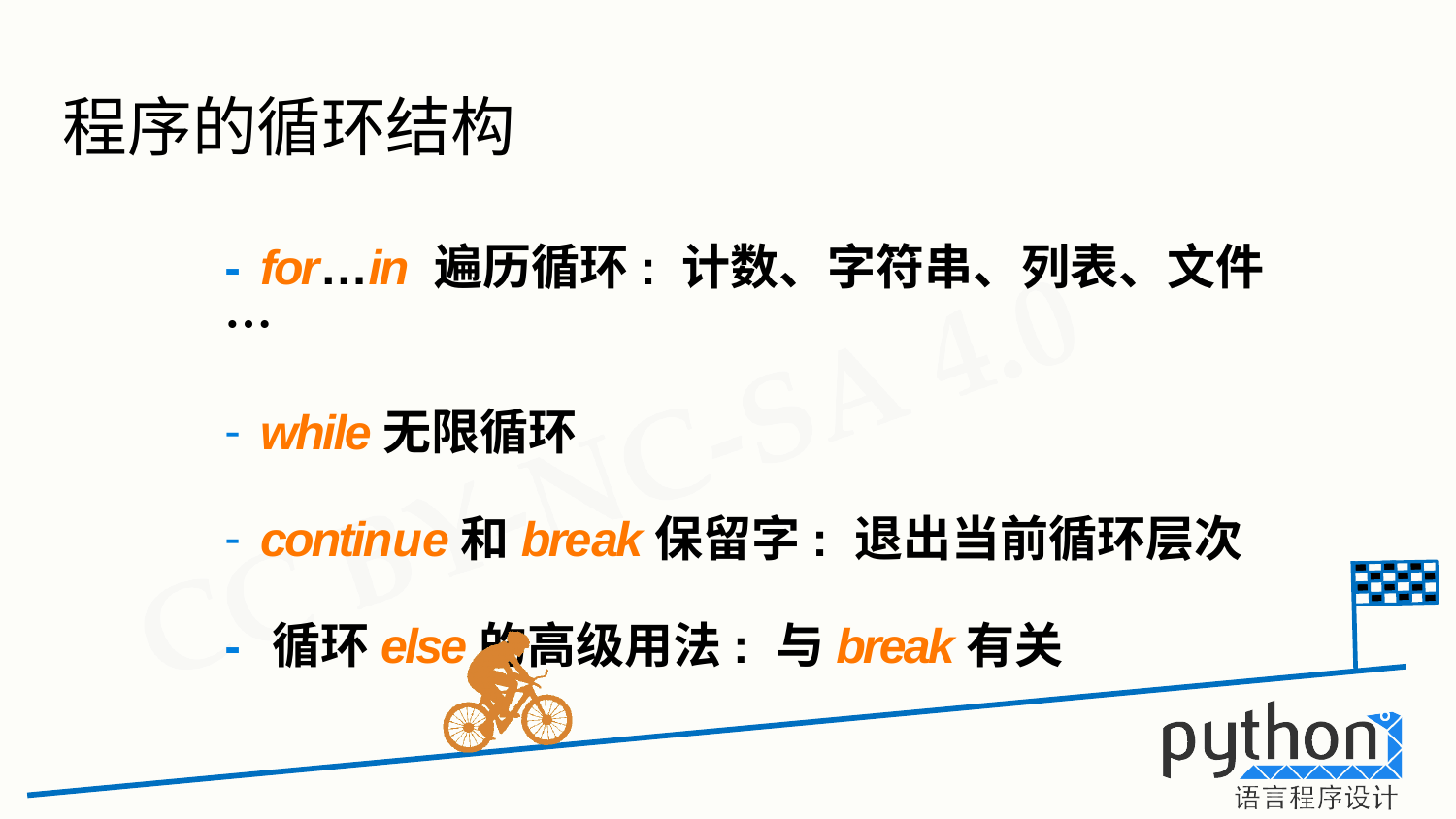

# 程序的循环结构
- for…in 遍历循环: 计数、字符串、列表、文件…

while无限循环

continue和break保留字: 退出当前循环层次

- 循环else的高级用法: 与break有关